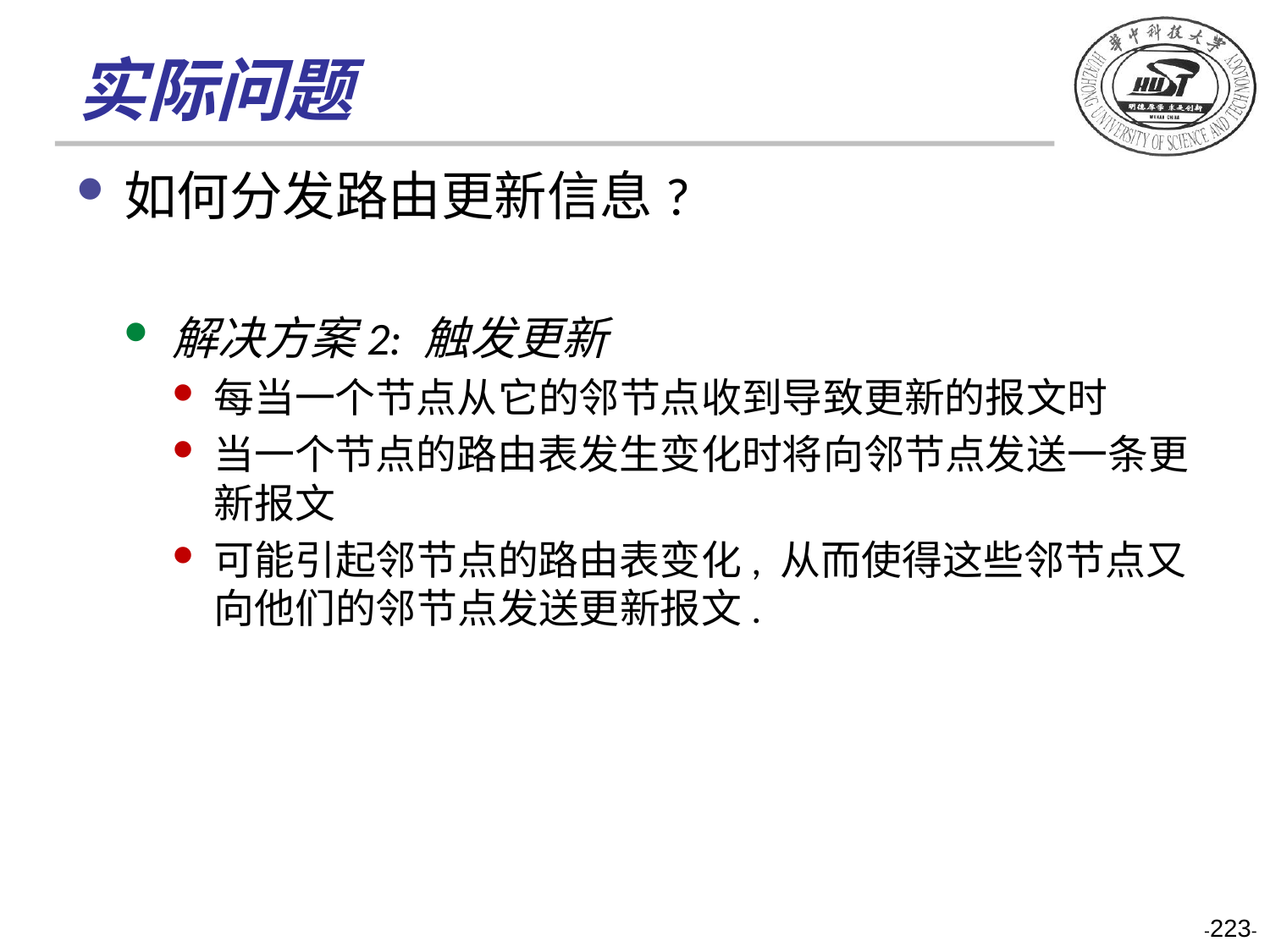

# 实际问题
如何分发路由更新信息?

解决方案2: 触发更新
每当一个节点从它的邻节点收到导致更新的报文时
当一个节点的路由表发生变化时将向邻节点发送一条更新报文
可能引起邻节点的路由表变化, 从而使得这些邻节点又向他们的邻节点发送更新报文.
-223-